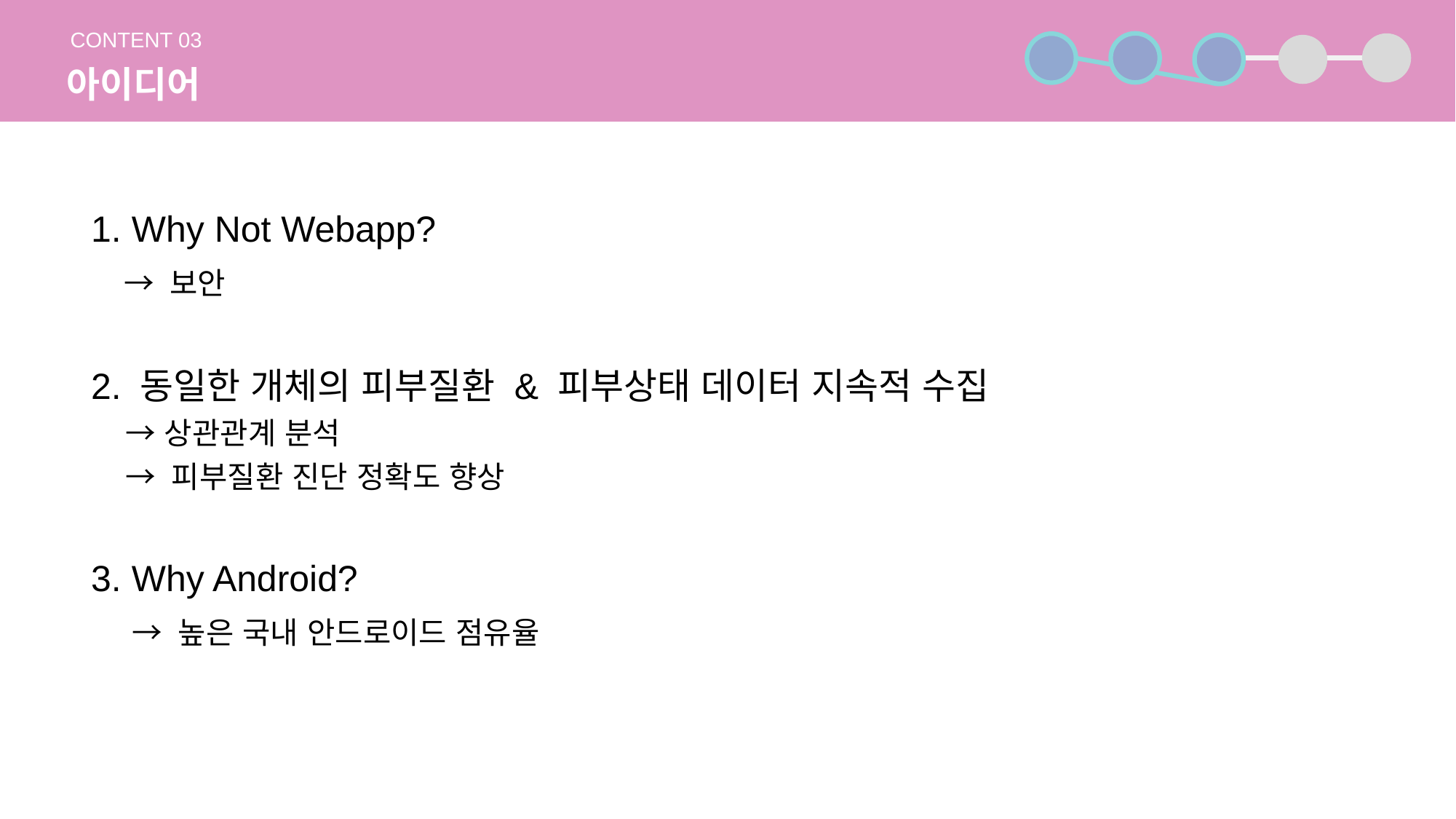

CONTENT 03

아이디어
1. Why Not Webapp?
    → 보안

2. 동일한 개체의 피부질환 & 피부상태 데이터 지속적 수집
    → 상관관계 분석
    → 피부질환 진단 정확도 향상

3. Why Android?
    → 높은 국내 안드로이드 점유율